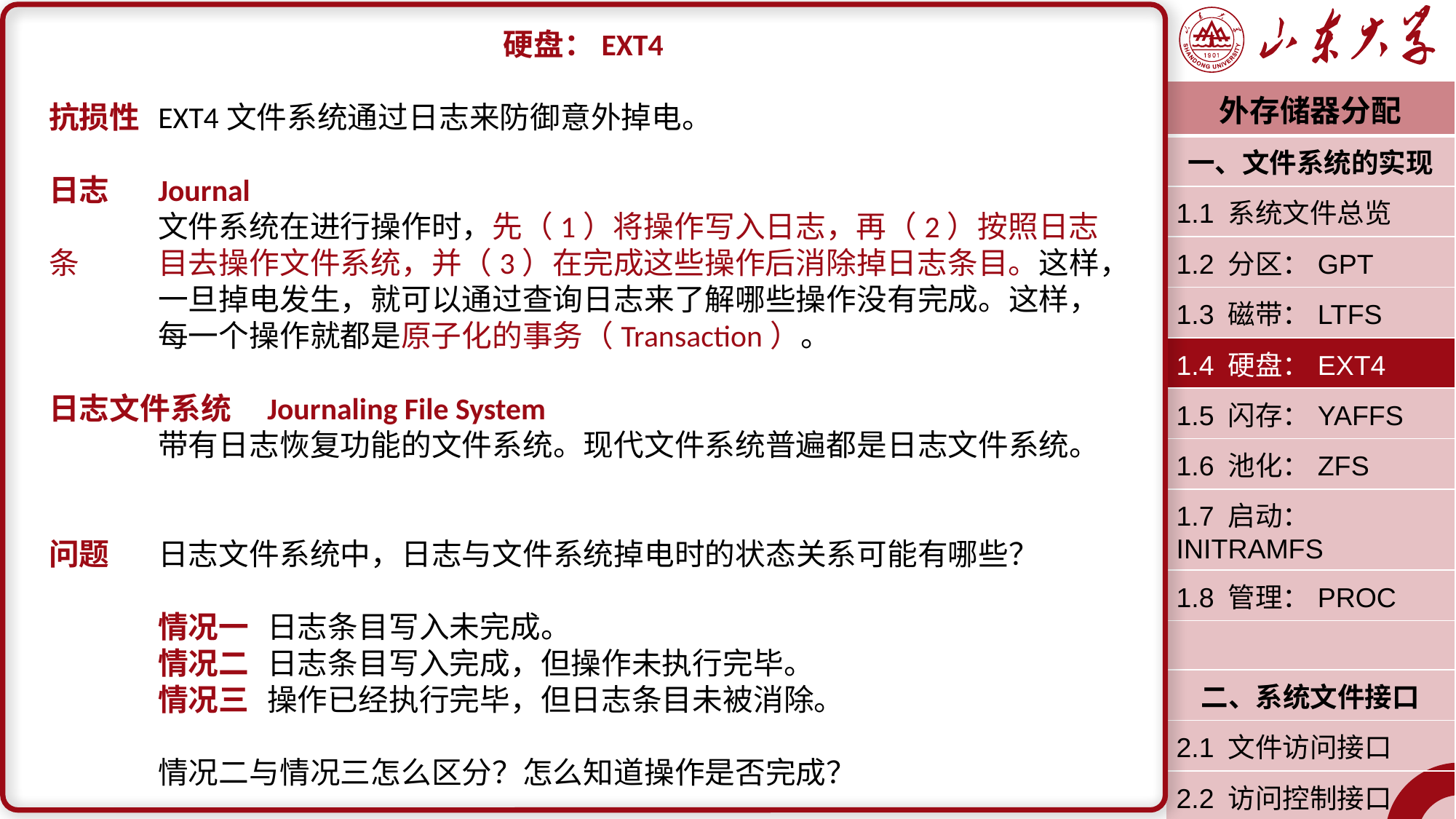

硬盘：EXT4

抗损性	EXT4文件系统通过日志来防御意外掉电。

日志	Journal
	文件系统在进行操作时，先（1）将操作写入日志，再（2）按照日志条	目去操作文件系统，并（3）在完成这些操作后消除掉日志条目。这样，	一旦掉电发生，就可以通过查询日志来了解哪些操作没有完成。这样，	每一个操作就都是原子化的事务（Transaction）。

日志文件系统	Journaling File System
	带有日志恢复功能的文件系统。现代文件系统普遍都是日志文件系统。

问题	日志文件系统中，日志与文件系统掉电时的状态关系可能有哪些？

	情况一	日志条目写入未完成。
	情况二	日志条目写入完成，但操作未执行完毕。
	情况三	操作已经执行完毕，但日志条目未被消除。

	情况二与情况三怎么区分？怎么知道操作是否完成？
| 外存储器分配 |
| --- |
| 一、文件系统的实现 |
| 1.1 系统文件总览 |
| 1.2 分区：GPT |
| 1.3 磁带：LTFS |
| 1.4 硬盘：EXT4 |
| 1.5 闪存：YAFFS |
| 1.6 池化：ZFS |
| 1.7 启动：INITRAMFS |
| 1.8 管理：PROC |
|  |
| 二、系统文件接口 |
| 2.1 文件访问接口 |
| 2.2 访问控制接口 |
| 潘润宇 2023.04 |